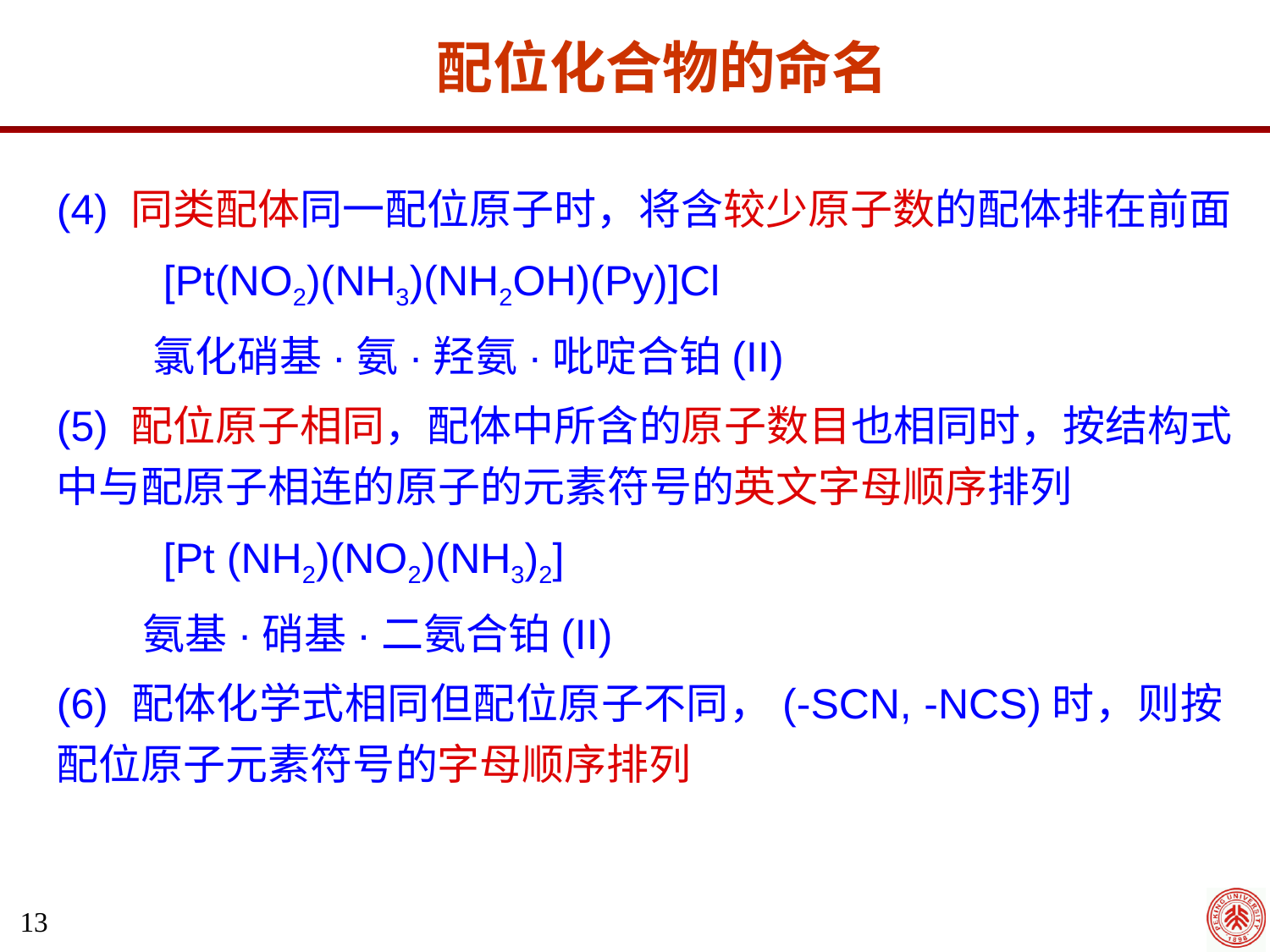

配位化合物的命名

(4) 同类配体同一配位原子时，将含较少原子数的配体排在前面
         [Pt(NO2)(NH3)(NH2OH)(Py)]Cl
         氯化硝基·氨·羟氨·吡啶合铂(II)
(5) 配位原子相同，配体中所含的原子数目也相同时，按结构式中与配原子相连的原子的元素符号的英文字母顺序排列
         [Pt (NH2)(NO2)(NH3)2]
        氨基·硝基·二氨合铂(II)
(6) 配体化学式相同但配位原子不同，(-SCN, -NCS)时，则按  配位原子元素符号的字母顺序排列